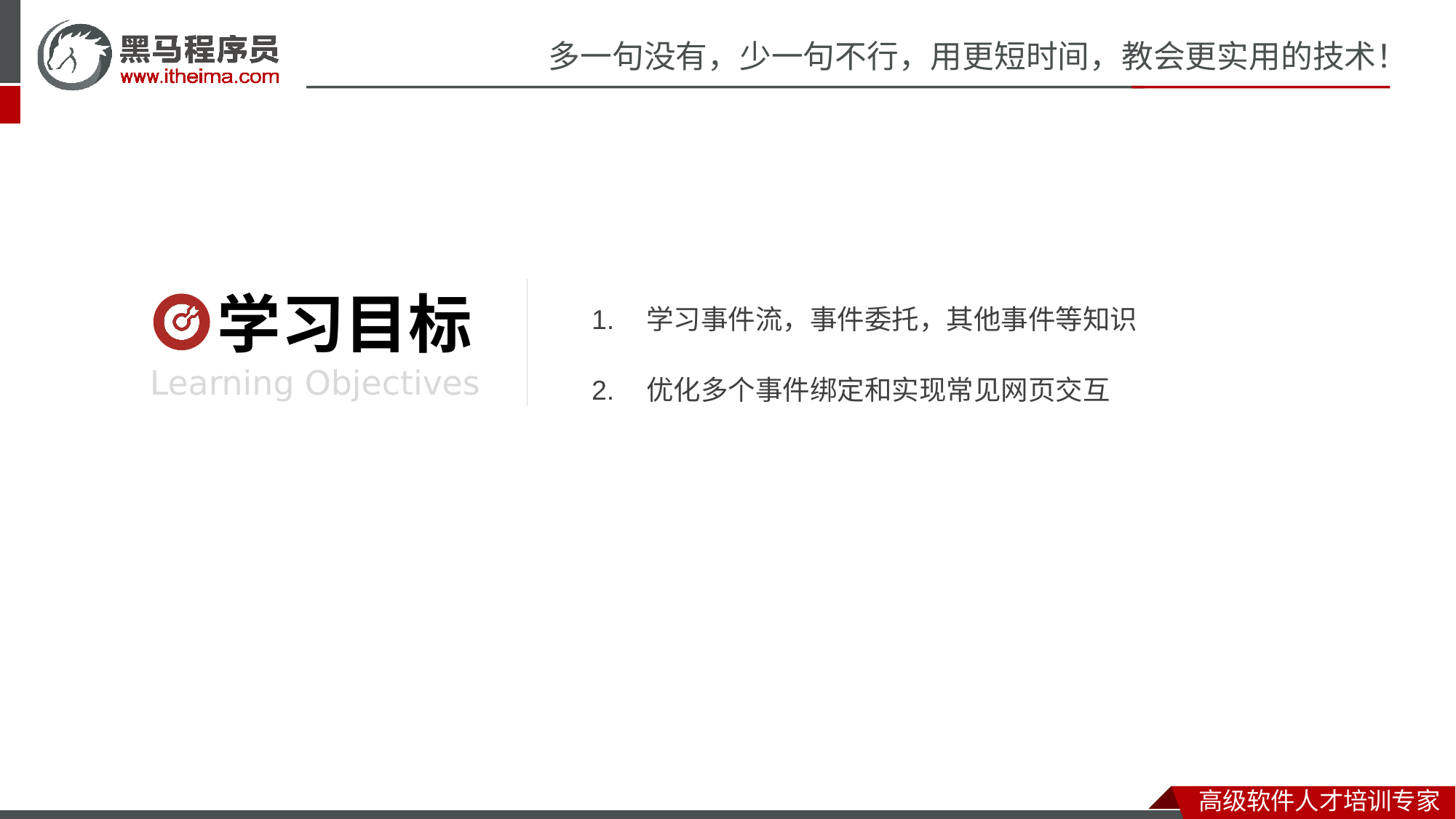

学习事件流，事件委托，其他事件等知识
优化多个事件绑定和实现常见网页交互